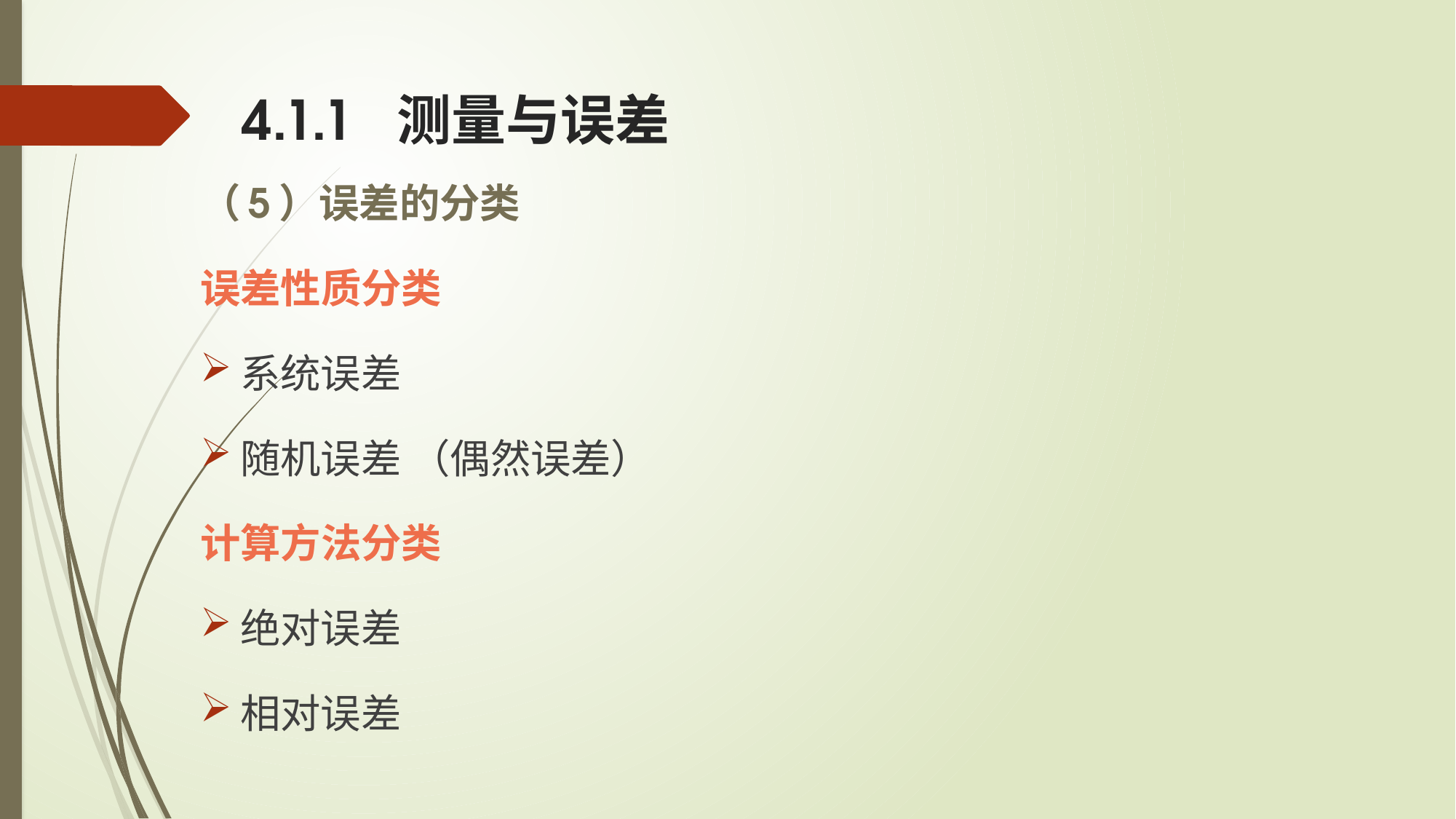

4.1.1  测量与误差
（5）误差的分类
误差性质分类
系统误差
随机误差 （偶然误差）
计算方法分类
绝对误差
相对误差